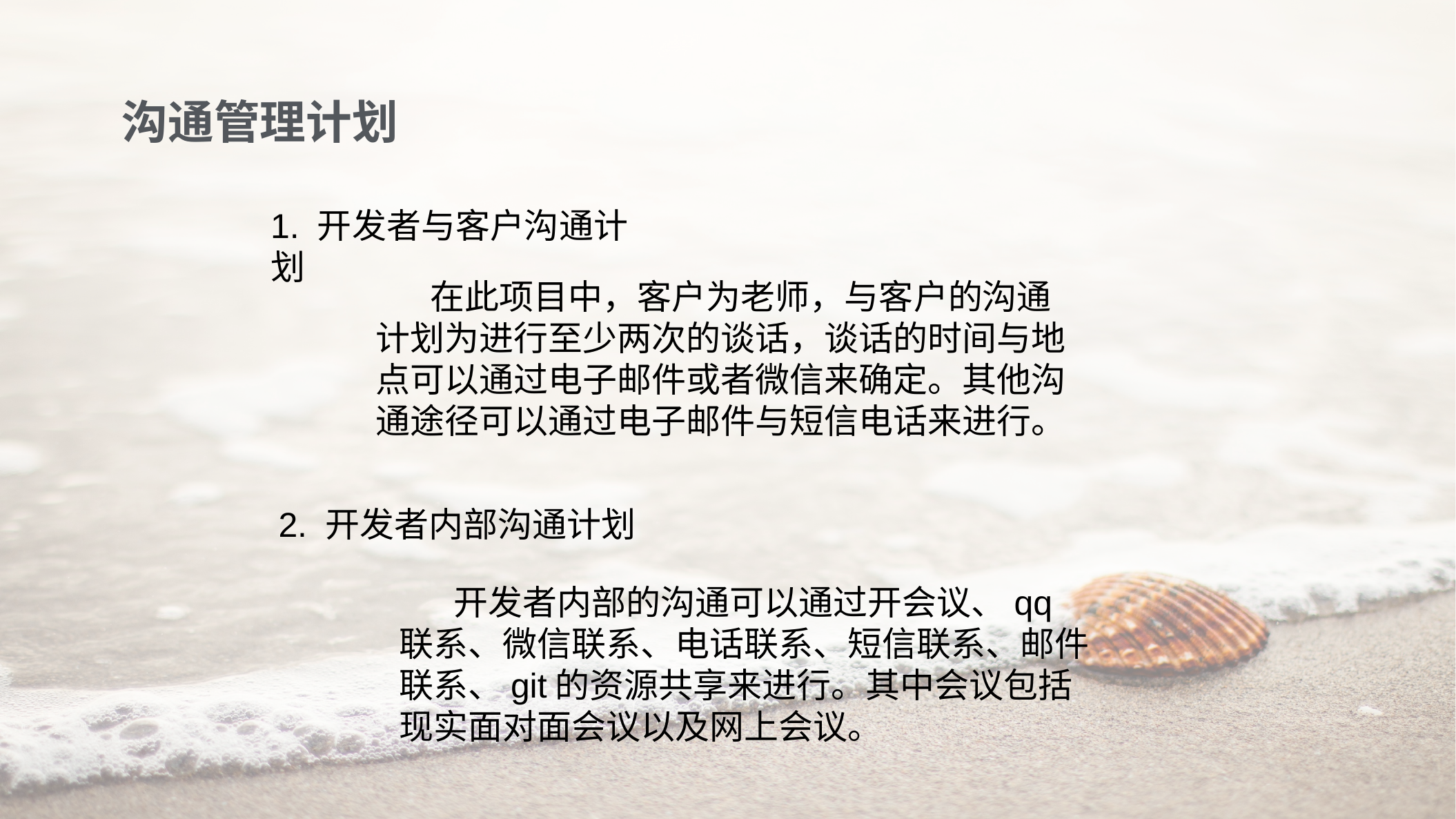

沟通管理计划
1. 开发者与客户沟通计划
      在此项目中，客户为老师，与客户的沟通计划为进行至少两次的谈话，谈话的时间与地点可以通过电子邮件或者微信来确定。其他沟通途径可以通过电子邮件与短信电话来进行。
2. 开发者内部沟通计划
      开发者内部的沟通可以通过开会议、qq联系、微信联系、电话联系、短信联系、邮件联系、git的资源共享来进行。其中会议包括现实面对面会议以及网上会议。